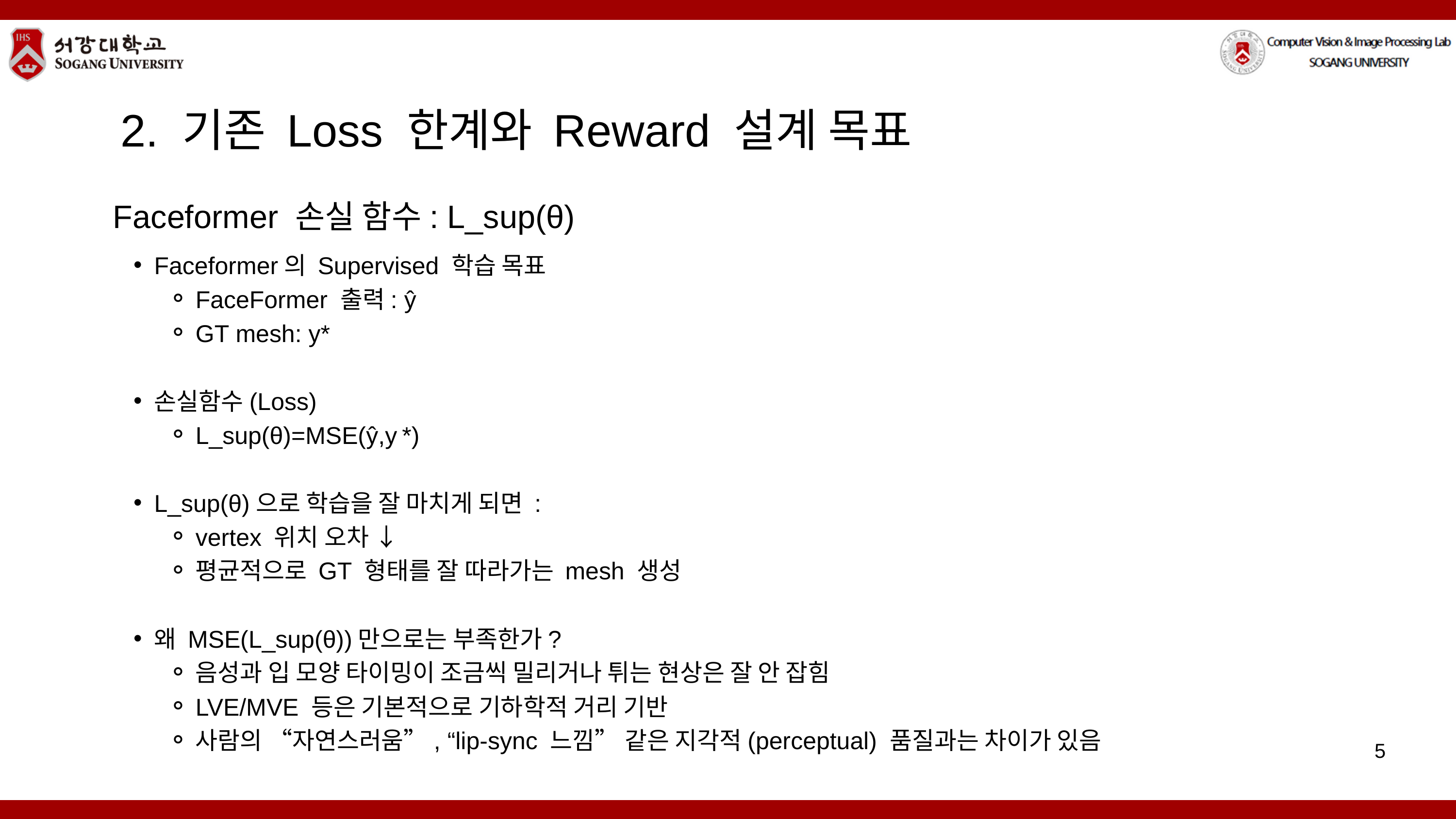

2. 기존 Loss 한계와 Reward 설계 목표
Faceformer 손실 함수: L_sup(θ)
Faceformer의 Supervised 학습 목표
FaceFormer 출력: ŷ
GT mesh: y*

손실함수(Loss)
L_sup​(θ)=MSE(ŷ​,y *)

L_sup​(θ)으로 학습을 잘 마치게 되면 :
vertex 위치 오차 ↓
평균적으로 GT 형태를 잘 따라가는 mesh 생성

왜 MSE(L_sup​(θ))만으로는 부족한가?
음성과 입 모양 타이밍이 조금씩 밀리거나 튀는 현상은 잘 안 잡힘
LVE/MVE 등은 기본적으로 기하학적 거리 기반
사람의 “자연스러움”, “lip-sync 느낌” 같은 지각적(perceptual) 품질과는 차이가 있음

5